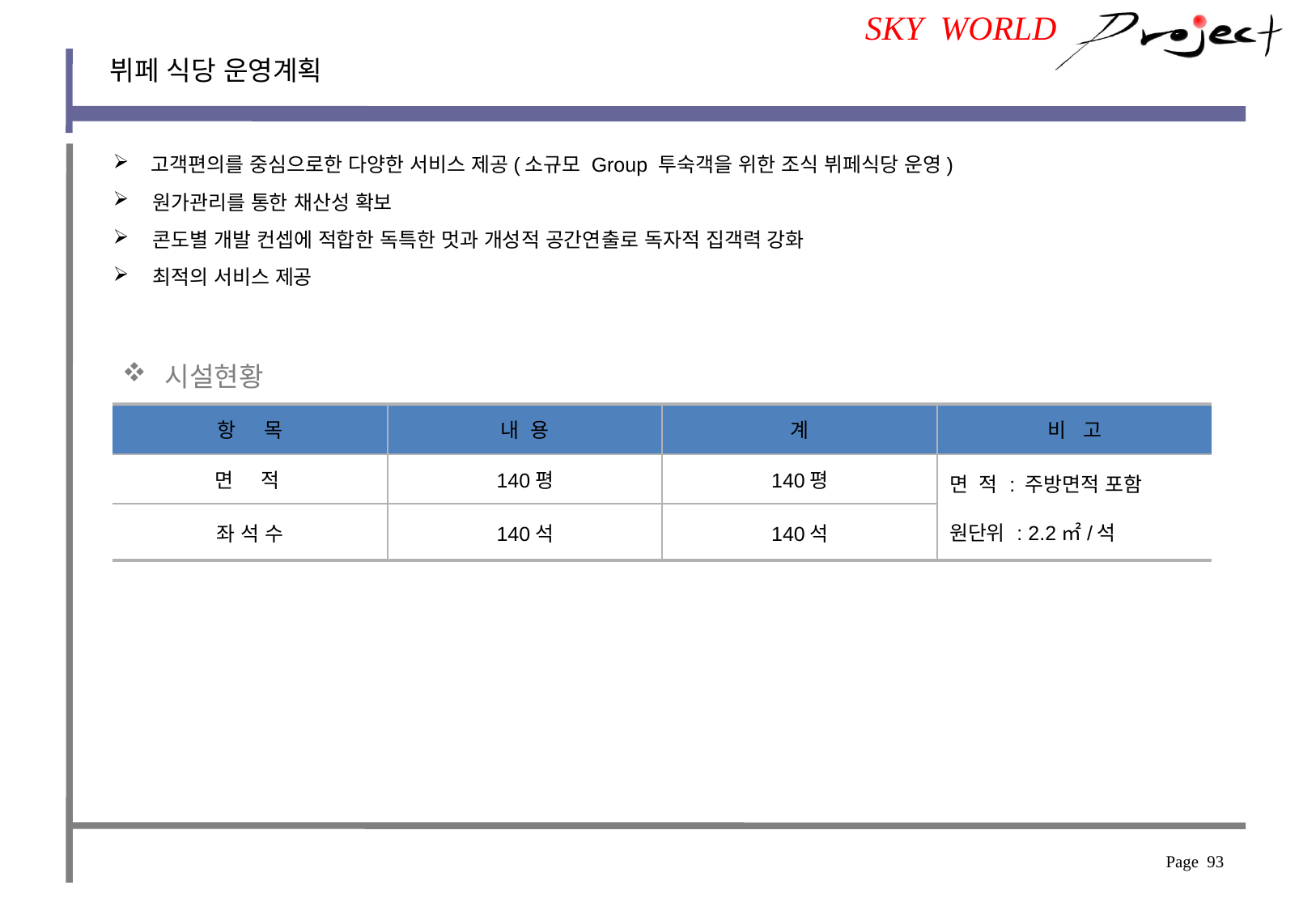

SKY  WORLD
뷔페 식당 운영계획
 고객편의를 중심으로한 다양한 서비스 제공(소규모 Group 투숙객을 위한 조식 뷔페식당 운영)
 원가관리를 통한 채산성 확보
 콘도별 개발 컨셉에 적합한 독특한 멋과 개성적 공간연출로 독자적 집객력 강화
 최적의 서비스 제공
 시설현황
| 항 목 | 내 용 | 계 | 비 고 |
| --- | --- | --- | --- |
| 면 적 | 140평 | 140평 | 면 적 : 주방면적 포함 원단위 : 2.2㎡/석 |
| 좌 석 수 | 140석 | 140석 |  |